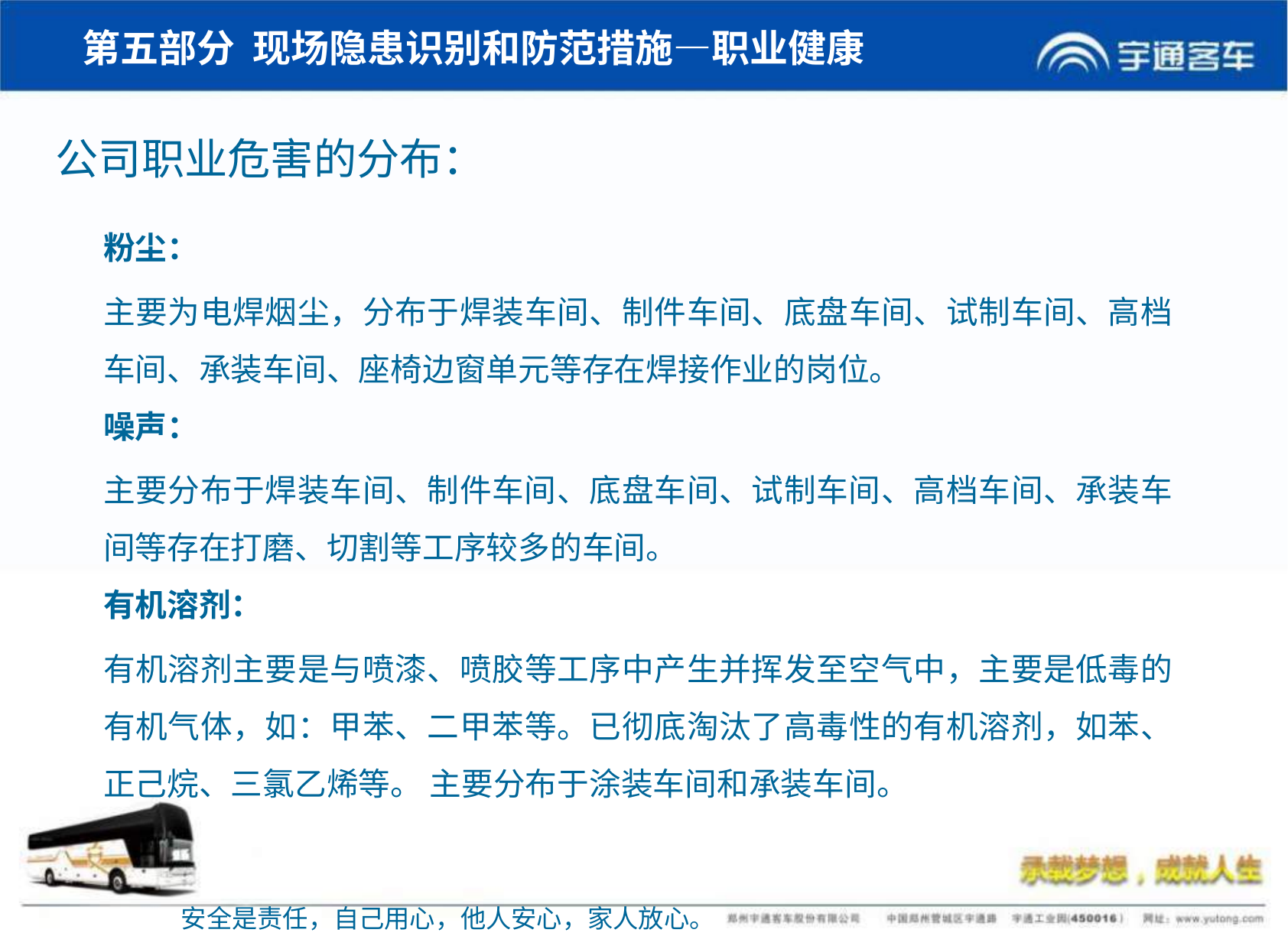

第五部分  现场隐患识别和防范措施—职业健康
# 公司职业危害的分布：
粉尘：
主要为电焊烟尘，分布于焊装车间、制件车间、底盘车间、试制车间、高档车间、承装车间、座椅边窗单元等存在焊接作业的岗位。
噪声：
主要分布于焊装车间、制件车间、底盘车间、试制车间、高档车间、承装车间等存在打磨、切割等工序较多的车间。
有机溶剂：
有机溶剂主要是与喷漆、喷胶等工序中产生并挥发至空气中，主要是低毒的有机气体，如：甲苯、二甲苯等。已彻底淘汰了高毒性的有机溶剂，如苯、正己烷、三氯乙烯等。 主要分布于涂装车间和承装车间。